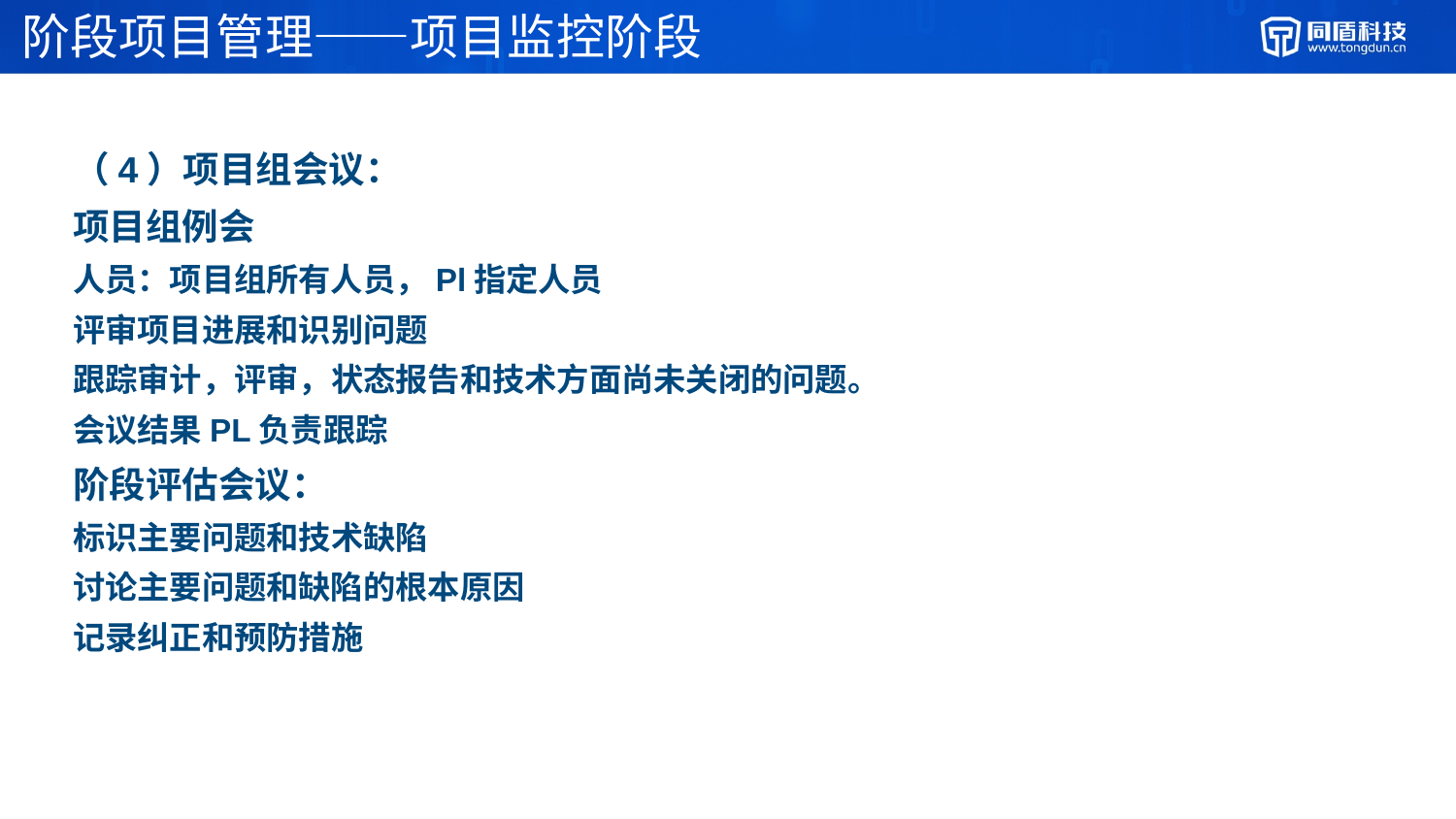

# 阶段项目管理——项目监控阶段
（4）项目组会议：
项目组例会
人员：项目组所有人员，Pl指定人员
评审项目进展和识别问题
跟踪审计，评审，状态报告和技术方面尚未关闭的问题。
会议结果PL负责跟踪
阶段评估会议：
标识主要问题和技术缺陷
讨论主要问题和缺陷的根本原因
记录纠正和预防措施